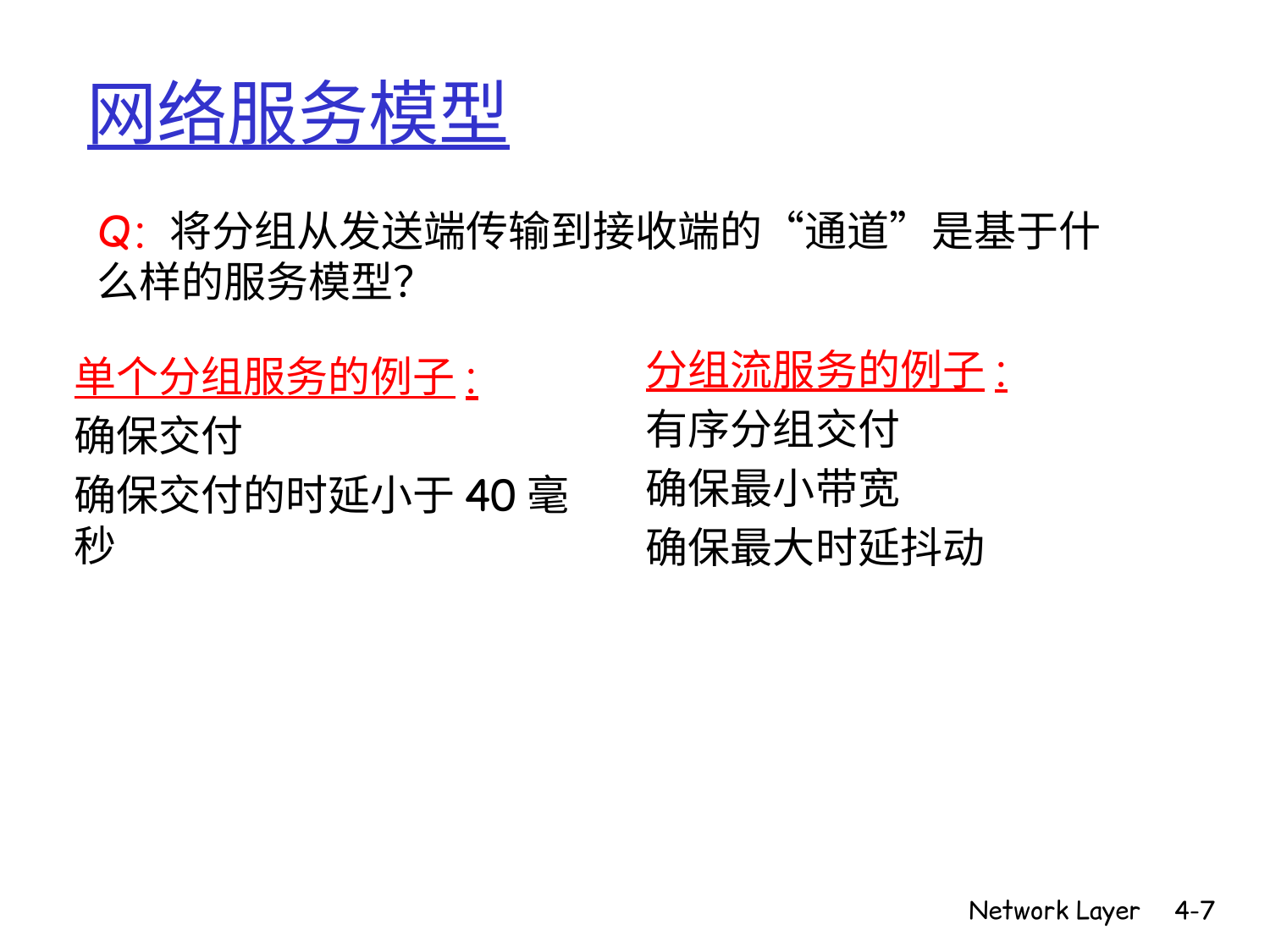

# 网络服务模型
Q: 将分组从发送端传输到接收端的“通道”是基于什么样的服务模型？
分组流服务的例子:
有序分组交付
确保最小带宽
确保最大时延抖动
单个分组服务的例子:
确保交付
确保交付的时延小于40毫秒
Network Layer
4-7